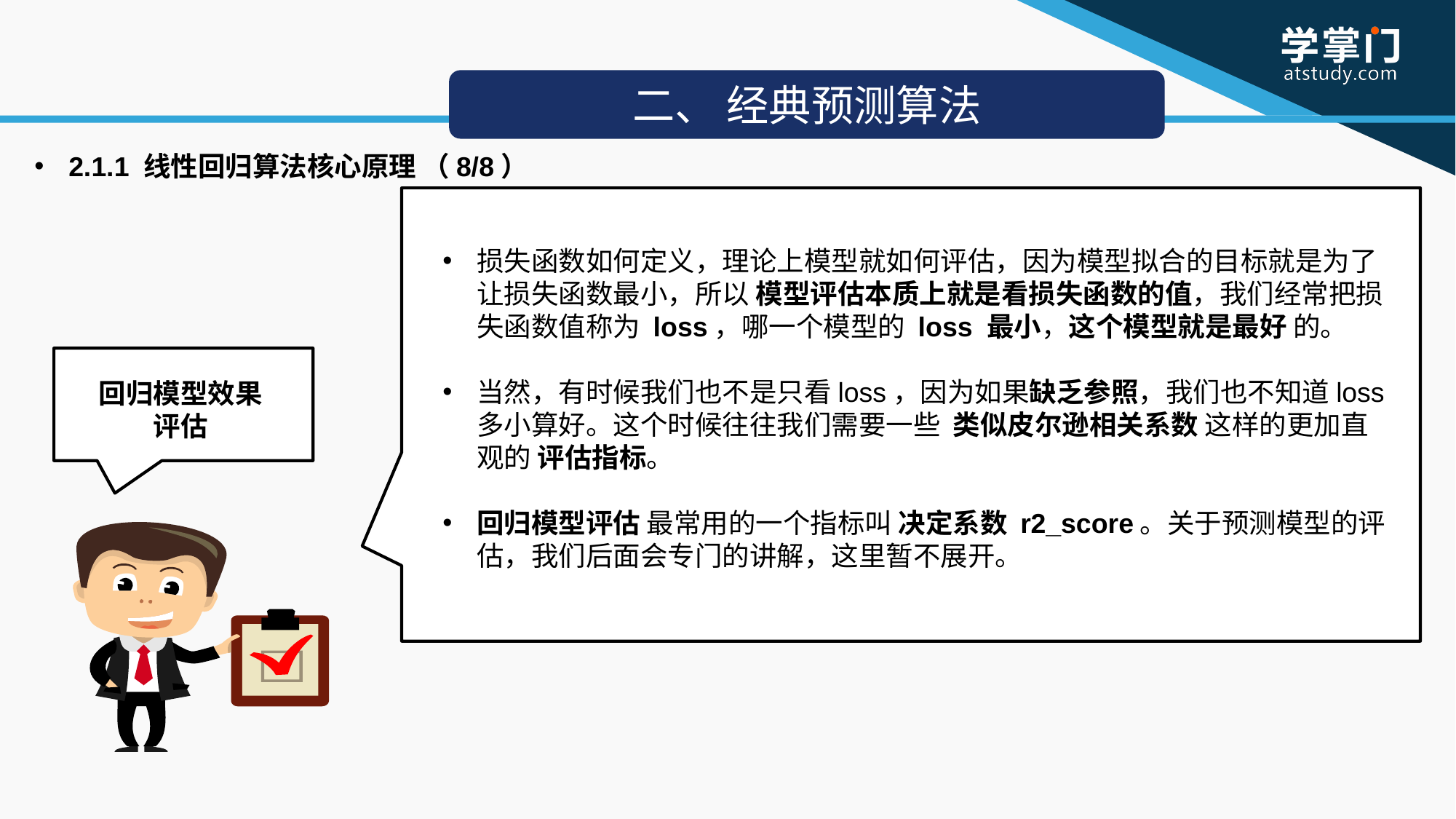

二、 经典预测算法
2.1.1 线性回归算法核心原理 （8/8）

损失函数如何定义，理论上模型就如何评估，因为模型拟合的目标就是为了让损失函数最小，所以 模型评估本质上就是看损失函数的值，我们经常把损失函数值称为 loss，哪一个模型的 loss 最小，这个模型就是最好 的。

当然，有时候我们也不是只看loss，因为如果缺乏参照，我们也不知道loss多小算好。这个时候往往我们需要一些  类似皮尔逊相关系数 这样的更加直观的 评估指标。

回归模型评估 最常用的一个指标叫 决定系数 r2_score。关于预测模型的评估，我们后面会专门的讲解，这里暂不展开。

回归模型效果评估